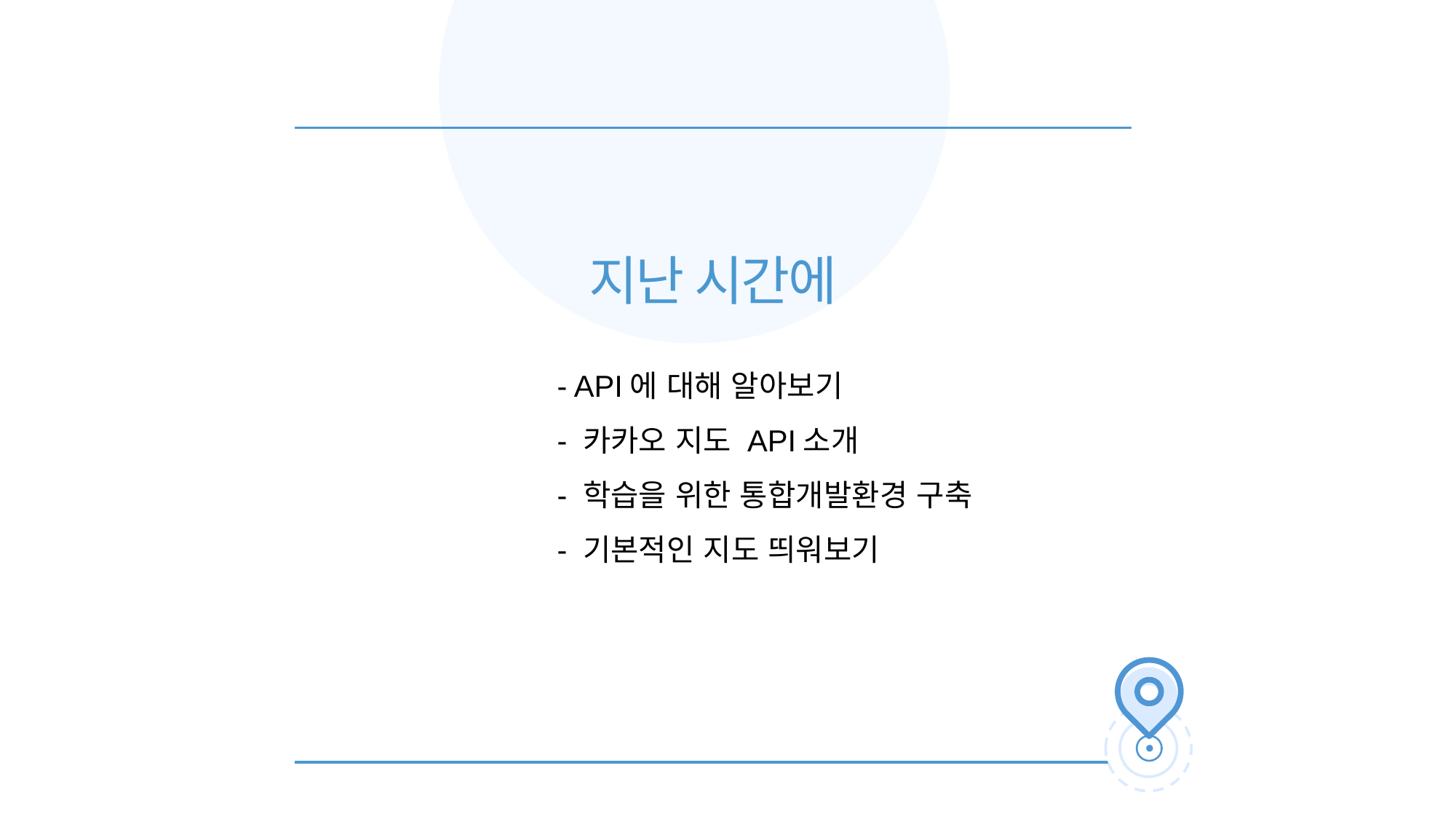

지난 시간에
- API에 대해 알아보기
- 카카오 지도 API소개
- 학습을 위한 통합개발환경 구축
- 기본적인 지도 띄워보기